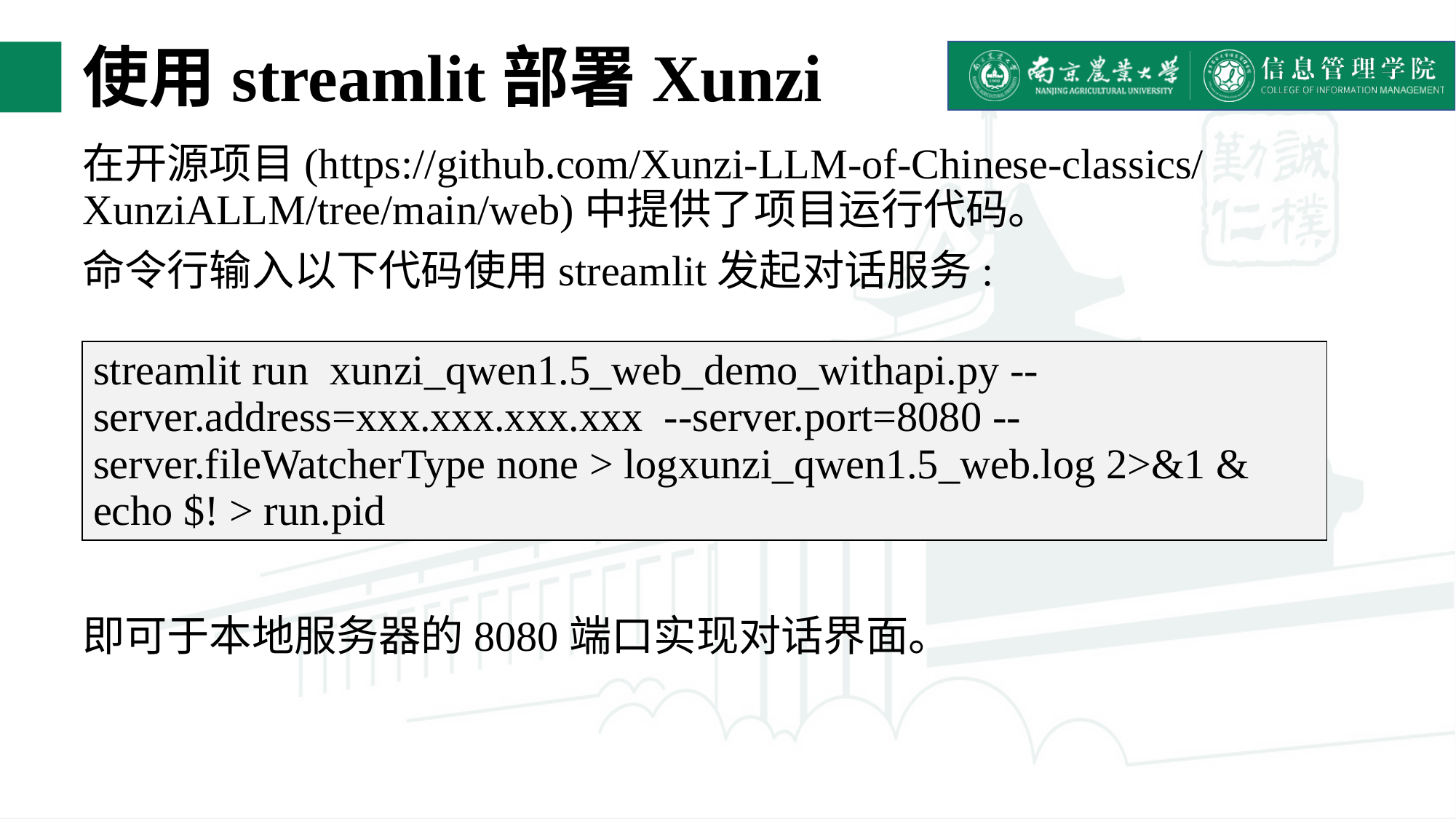

# 使用streamlit部署Xunzi
在开源项目(https://github.com/Xunzi-LLM-of-Chinese-classics/XunziALLM/tree/main/web)中提供了项目运行代码。
命令行输入以下代码使用streamlit发起对话服务:

即可于本地服务器的8080端口实现对话界面。

| streamlit run xunzi\_qwen1.5\_web\_demo\_withapi.py --server.address=xxx.xxx.xxx.xxx --server.port=8080 --server.fileWatcherType none > logxunzi\_qwen1.5\_web.log 2>&1 & echo $! > run.pid |
| --- |